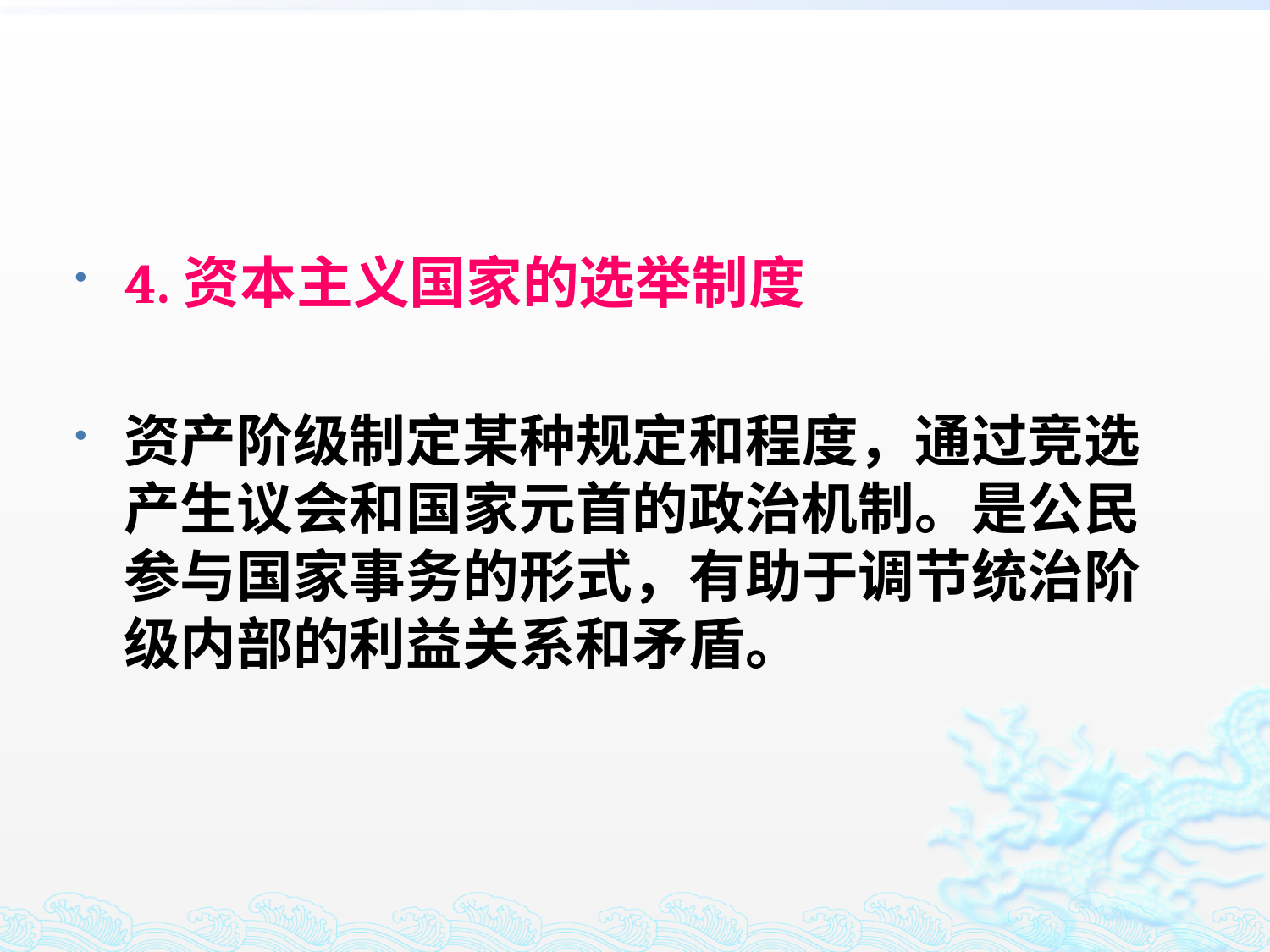

4.资本主义国家的选举制度

资产阶级制定某种规定和程度，通过竞选产生议会和国家元首的政治机制。是公民参与国家事务的形式，有助于调节统治阶级内部的利益关系和矛盾。